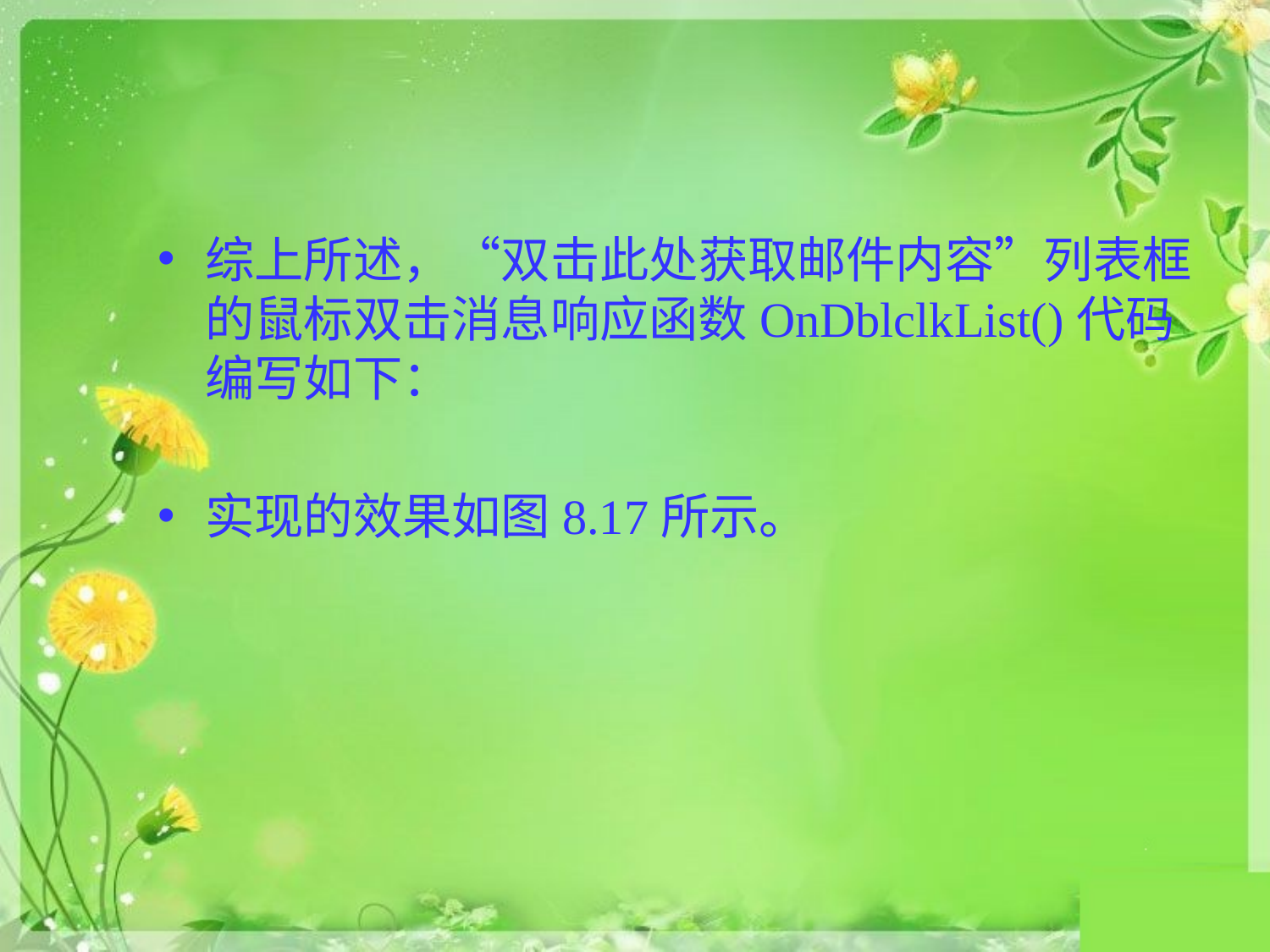

#
综上所述，“双击此处获取邮件内容”列表框的鼠标双击消息响应函数OnDblclkList()代码编写如下：

实现的效果如图8.17所示。